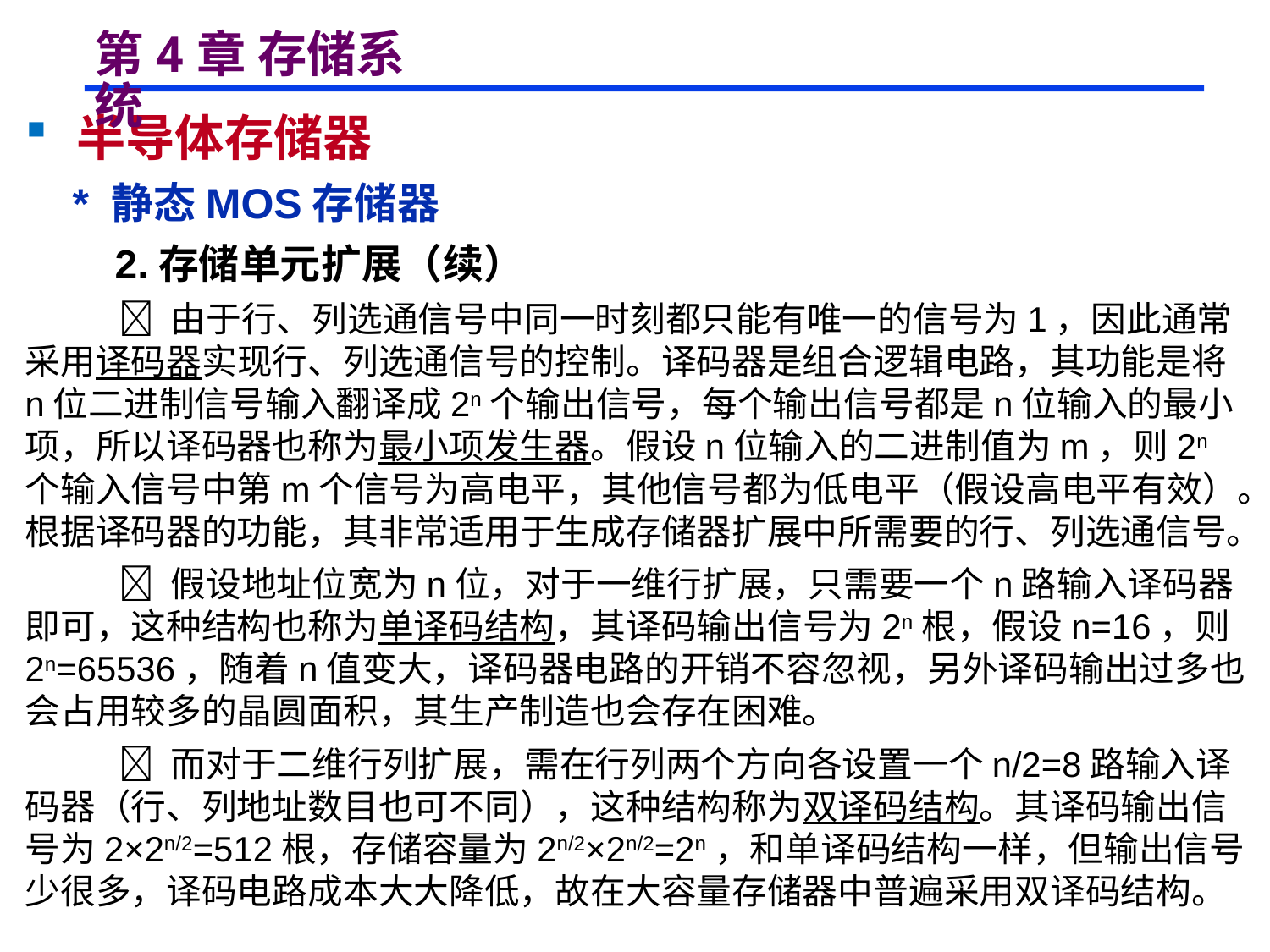

# 第4章 存储系统
 半导体存储器
    * 静态MOS存储器
        2.存储单元扩展（续）
            • 由于行、列选通信号中同一时刻都只能有唯一的信号为1，因此通常采用译码器实现行、列选通信号的控制。译码器是组合逻辑电路，其功能是将n位二进制信号输入翻译成2n个输出信号，每个输出信号都是n位输入的最小项，所以译码器也称为最小项发生器。假设n位输入的二进制值为m，则2n个输入信号中第m个信号为高电平，其他信号都为低电平（假设高电平有效）。根据译码器的功能，其非常适用于生成存储器扩展中所需要的行、列选通信号。
            • 假设地址位宽为n位，对于一维行扩展，只需要一个n路输入译码器即可，这种结构也称为单译码结构，其译码输出信号为2n根，假设n=16，则2n=65536，随着n值变大，译码器电路的开销不容忽视，另外译码输出过多也会占用较多的晶圆面积，其生产制造也会存在困难。
            • 而对于二维行列扩展，需在行列两个方向各设置一个n/2=8路输入译码器（行、列地址数目也可不同），这种结构称为双译码结构。其译码输出信号为2×2n/2=512根，存储容量为2n/2×2n/2=2n，和单译码结构一样，但输出信号少很多，译码电路成本大大降低，故在大容量存储器中普遍采用双译码结构。